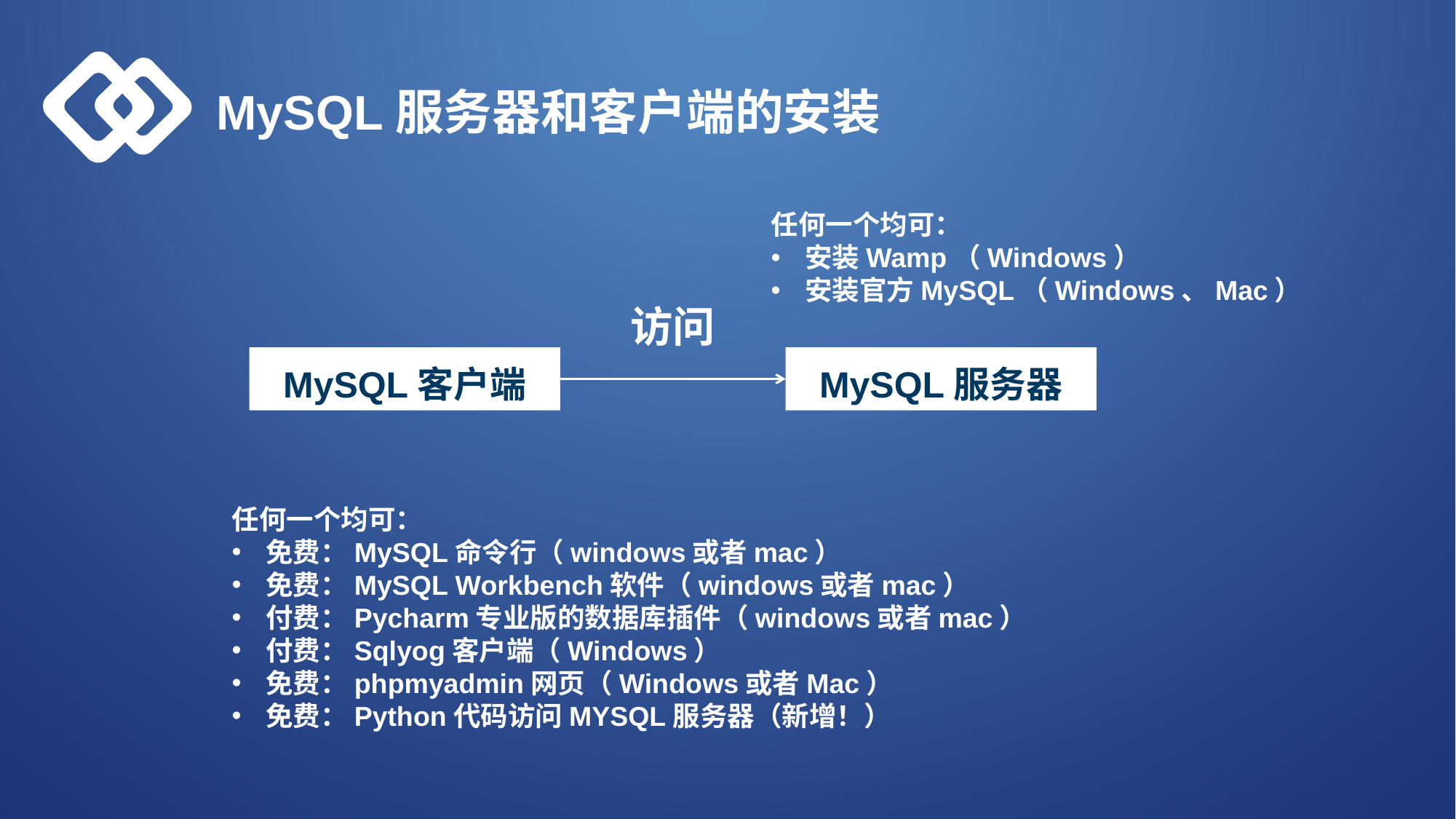

MySQL服务器和客户端的安装

任何一个均可：
安装Wamp（Windows）
安装官方MySQL（Windows、Mac）
访问
MySQL客户端
MySQL服务器
任何一个均可：
免费：MySQL命令行（windows或者mac）
免费：MySQL Workbench软件（windows或者mac）
付费：Pycharm专业版的数据库插件（windows或者mac）
付费：Sqlyog客户端（Windows）
免费：phpmyadmin网页（Windows或者Mac）
免费：Python代码访问MYSQL服务器（新增！）